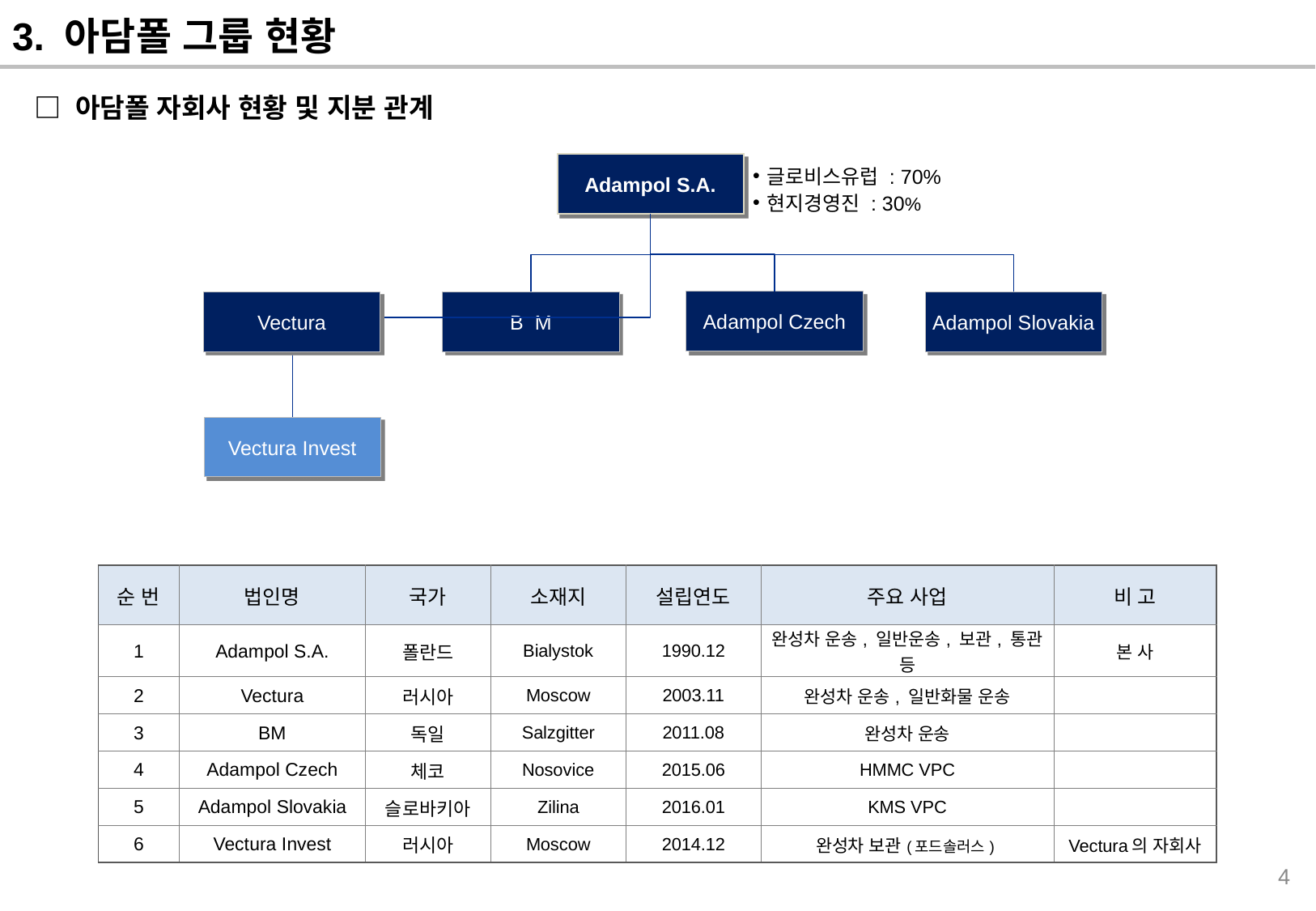

3. 아담폴 그룹 현황

□ 아담폴 자회사 현황 및 지분 관계
Adampol S.A.
글로비스유럽 : 70%
현지경영진 : 30%
Adampol Czech
B  M
Vectura
Adampol Slovakia
Vectura Invest
| 순 번 | 법인명 | 국가 | 소재지 | 설립연도 | 주요 사업 | 비 고 |
| --- | --- | --- | --- | --- | --- | --- |
| 1 | Adampol S.A. | 폴란드 | Bialystok | 1990.12 | 완성차 운송, 일반운송, 보관, 통관 등 | 본 사 |
| 2 | Vectura | 러시아 | Moscow | 2003.11 | 완성차 운송, 일반화물 운송 |  |
| 3 | BM | 독일 | Salzgitter | 2011.08 | 완성차 운송 |  |
| 4 | Adampol Czech | 체코 | Nosovice | 2015.06 | HMMC VPC |  |
| 5 | Adampol Slovakia | 슬로바키아 | Zilina | 2016.01 | KMS VPC |  |
| 6 | Vectura Invest | 러시아 | Moscow | 2014.12 | 완성차 보관(포드솔러스) | Vectura의 자회사 |
4